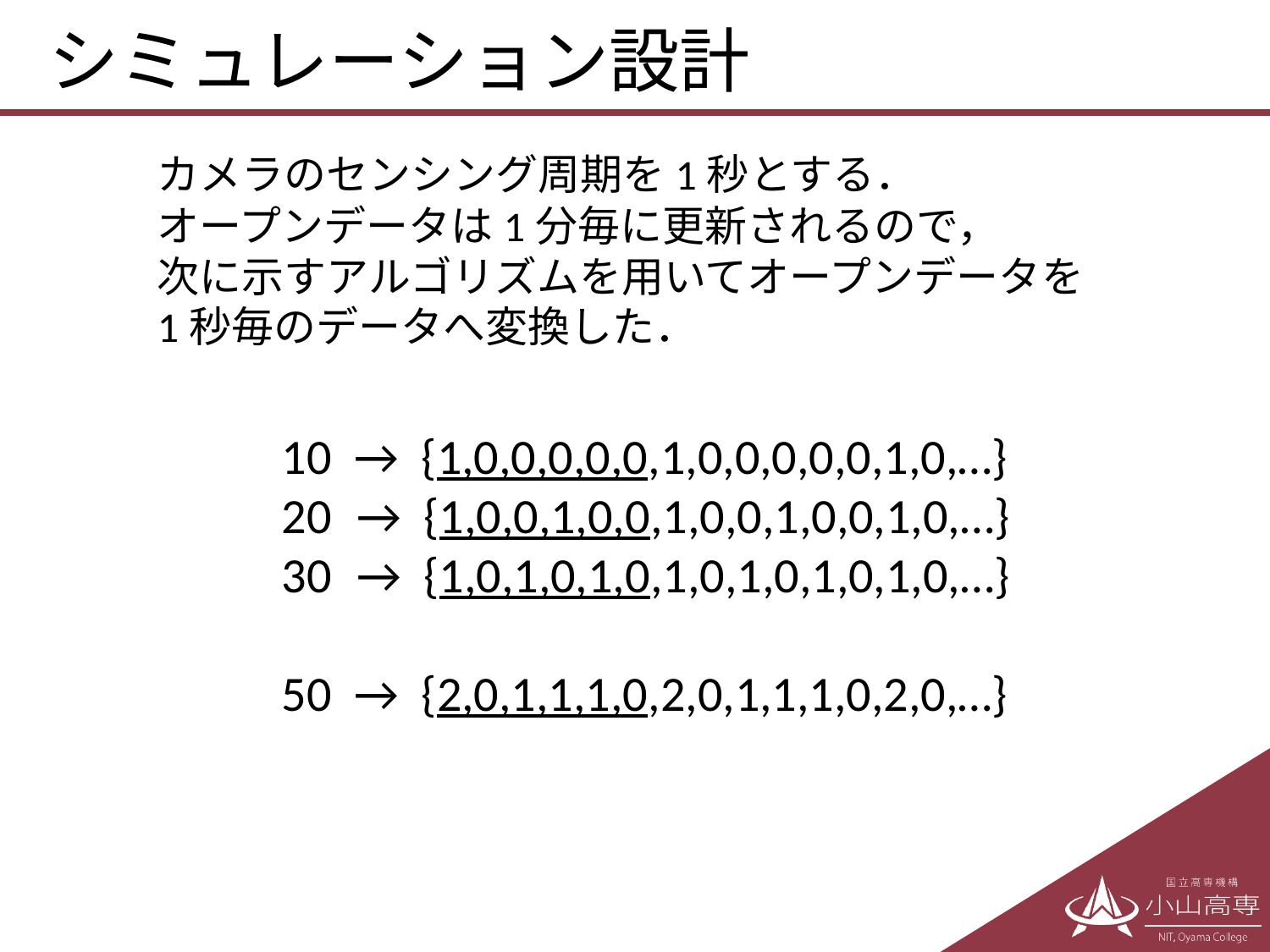

# シミュレーション設計
カメラのセンシング周期を1秒とする．
オープンデータは1分毎に更新されるので，
次に示すアルゴリズムを用いてオープンデータを
1秒毎のデータへ変換した．
10  →  {1,0,0,0,0,0,1,0,0,0,0,0,1,0,…}
 →  {1,0,0,1,0,0,1,0,0,1,0,0,1,0,…}
 →  {1,0,1,0,1,0,1,0,1,0,1,0,1,0,…}

50  →  {2,0,1,1,1,0,2,0,1,1,1,0,2,0,…}